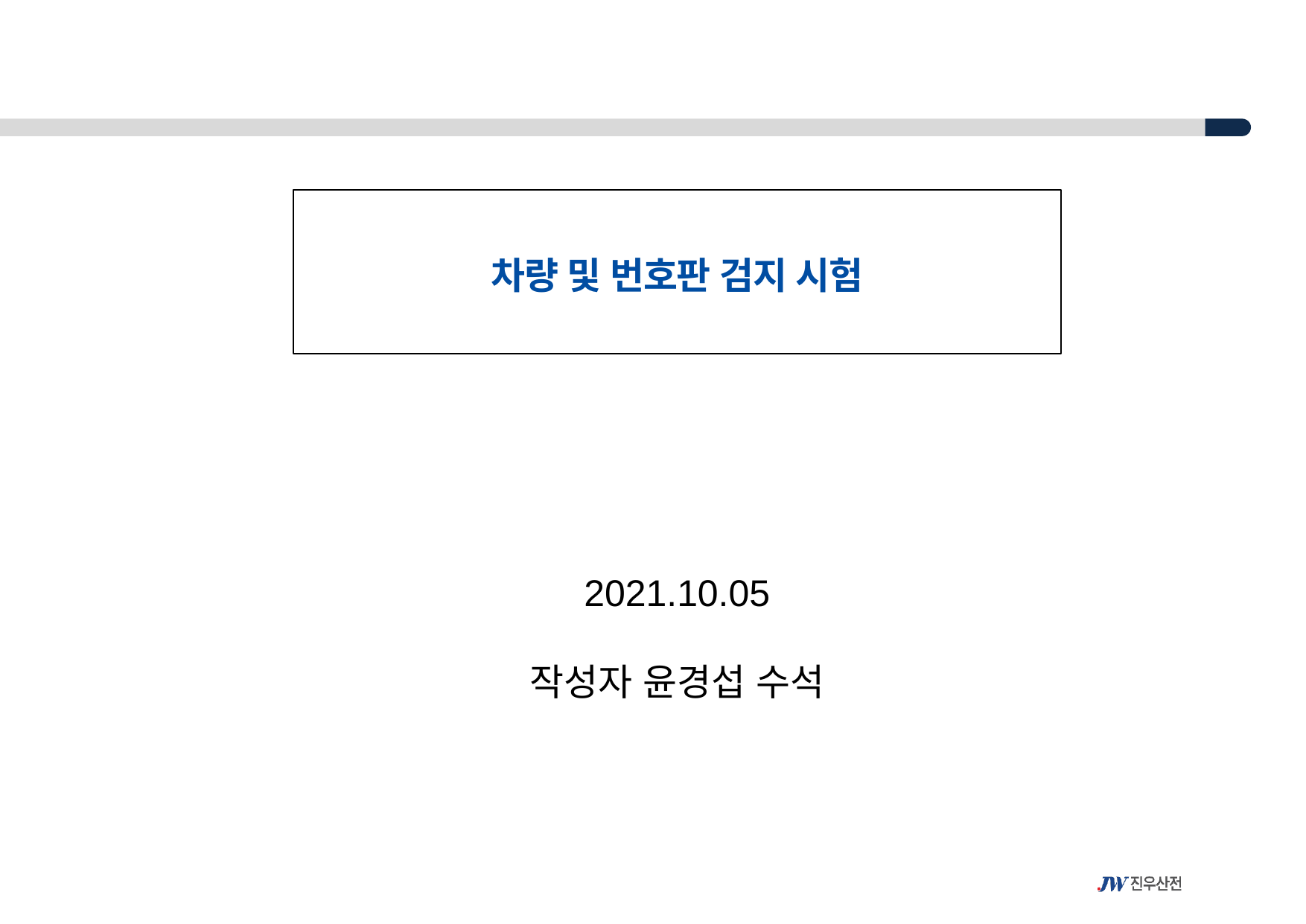

차량 및 번호판 검지 시험
2021.10.05

작성자 윤경섭 수석